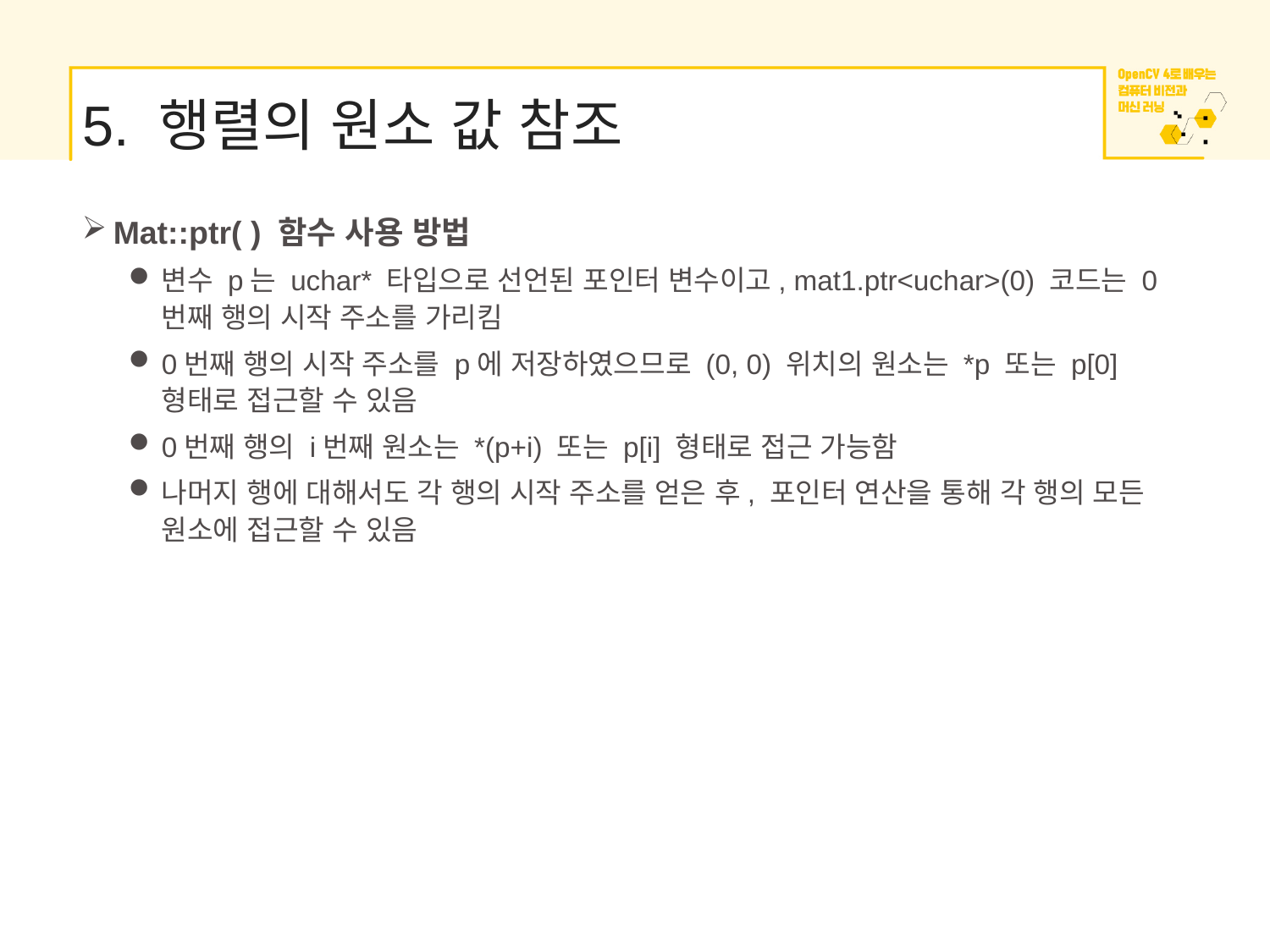

# 5. 행렬의 원소 값 참조
Mat::ptr( ) 함수 사용 방법
변수 p는 uchar* 타입으로 선언된 포인터 변수이고, mat1.ptr<uchar>(0) 코드는 0번째 행의 시작 주소를 가리킴
0번째 행의 시작 주소를 p에 저장하였으므로 (0, 0) 위치의 원소는 *p 또는 p[0] 형태로 접근할 수 있음
0번째 행의 i번째 원소는 *(p+i) 또는 p[i] 형태로 접근 가능함
나머지 행에 대해서도 각 행의 시작 주소를 얻은 후, 포인터 연산을 통해 각 행의 모든 원소에 접근할 수 있음